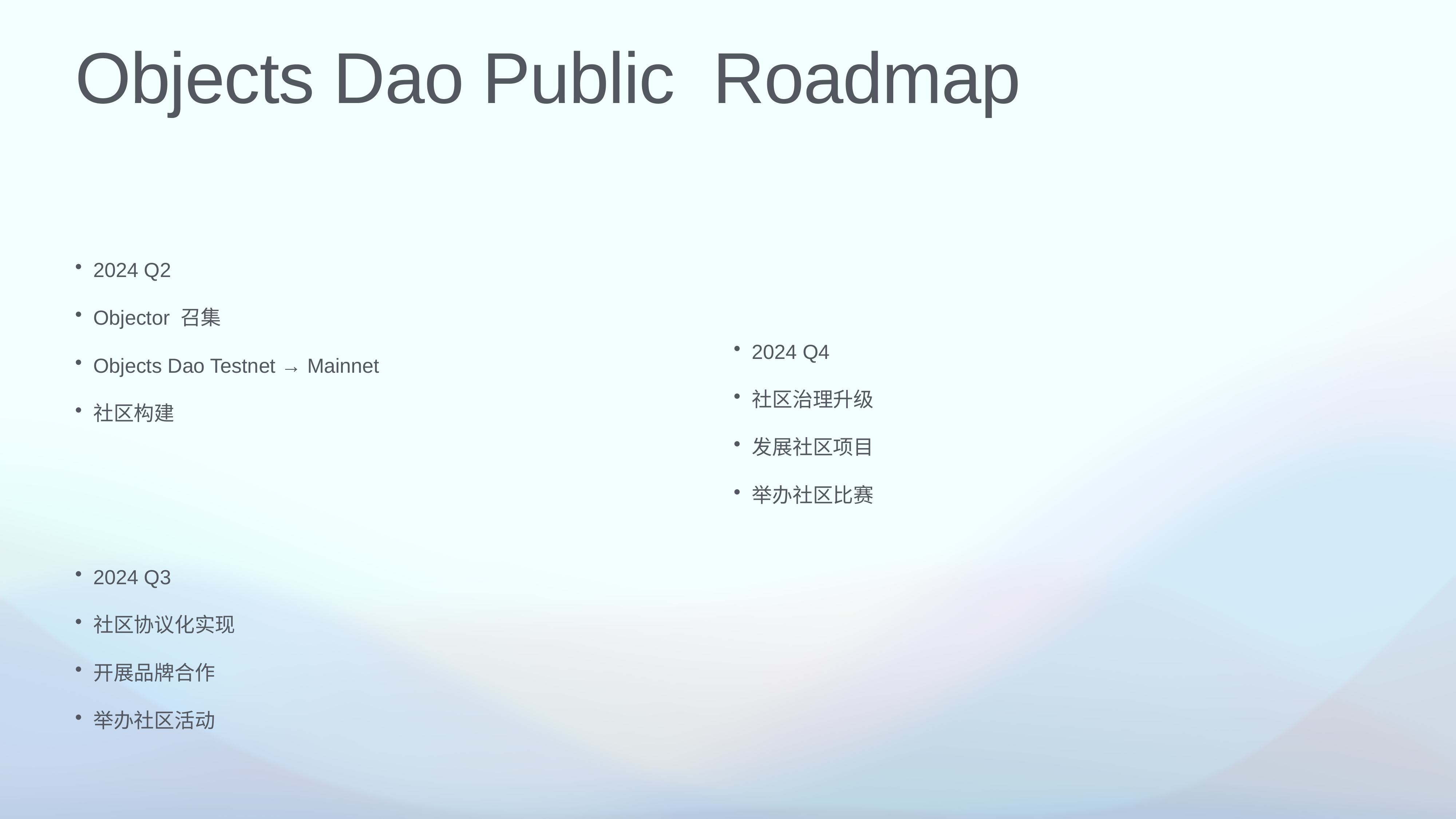

# Objects Dao Public  Roadmap
2024 Q2
Objector 召集
Objects Dao Testnet → Mainnet
社区构建
2024 Q4
社区治理升级
发展社区项目
举办社区比赛
2024 Q3
社区协议化实现
开展品牌合作
举办社区活动